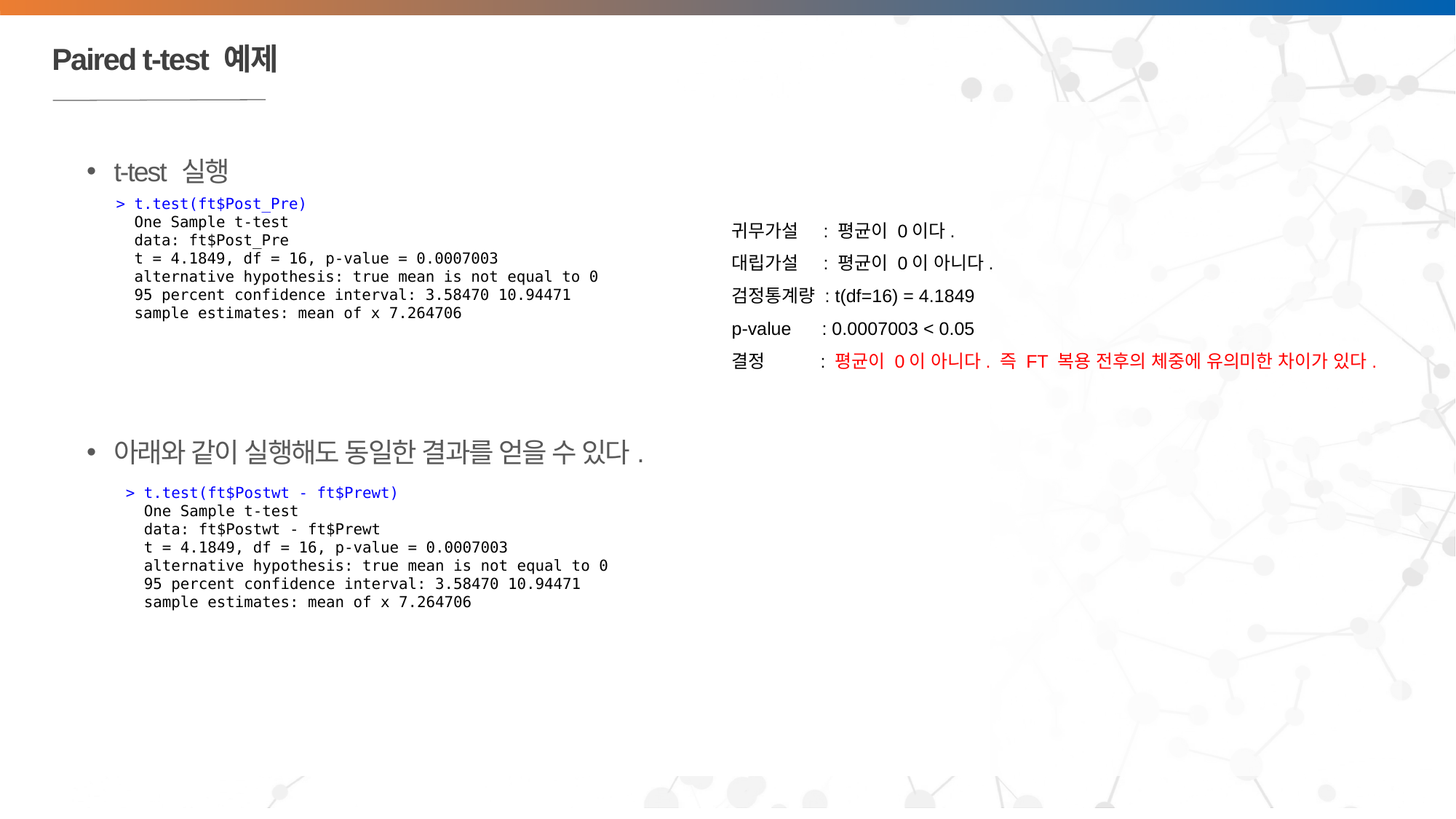

# Paired t-test 예제

t-test 실행

아래와 같이 실행해도 동일한 결과를 얻을 수 있다.

> t.test(ft$Post_Pre)
  One Sample t-test
  data: ft$Post_Pre
  t = 4.1849, df = 16, p-value = 0.0007003
  alternative hypothesis: true mean is not equal to 0
  95 percent confidence interval: 3.58470 10.94471
  sample estimates: mean of x 7.264706
귀무가설    : 평균이 0이다.
대립가설    : 평균이 0이 아니다.
검정통계량 : t(df=16) = 4.1849
p-value      : 0.0007003 < 0.05
결정          : 평균이 0이 아니다. 즉 FT 복용 전후의 체중에 유의미한 차이가 있다.
> t.test(ft$Postwt - ft$Prewt)
  One Sample t-test
  data: ft$Postwt - ft$Prewt
  t = 4.1849, df = 16, p-value = 0.0007003
  alternative hypothesis: true mean is not equal to 0
  95 percent confidence interval: 3.58470 10.94471
  sample estimates: mean of x 7.264706